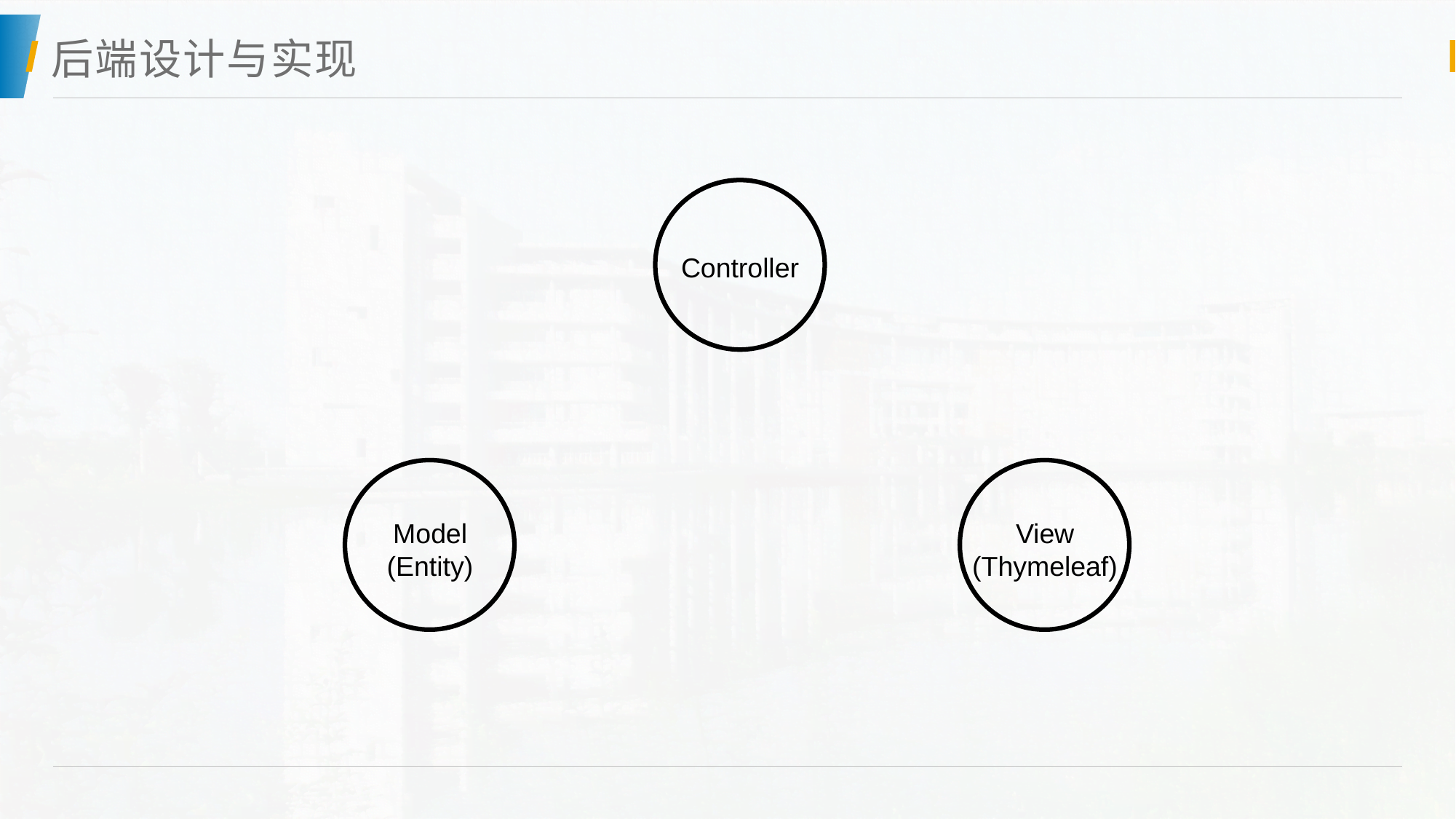

# 后端设计与实现

Controller

Model
(Entity)

View
(Thymeleaf)